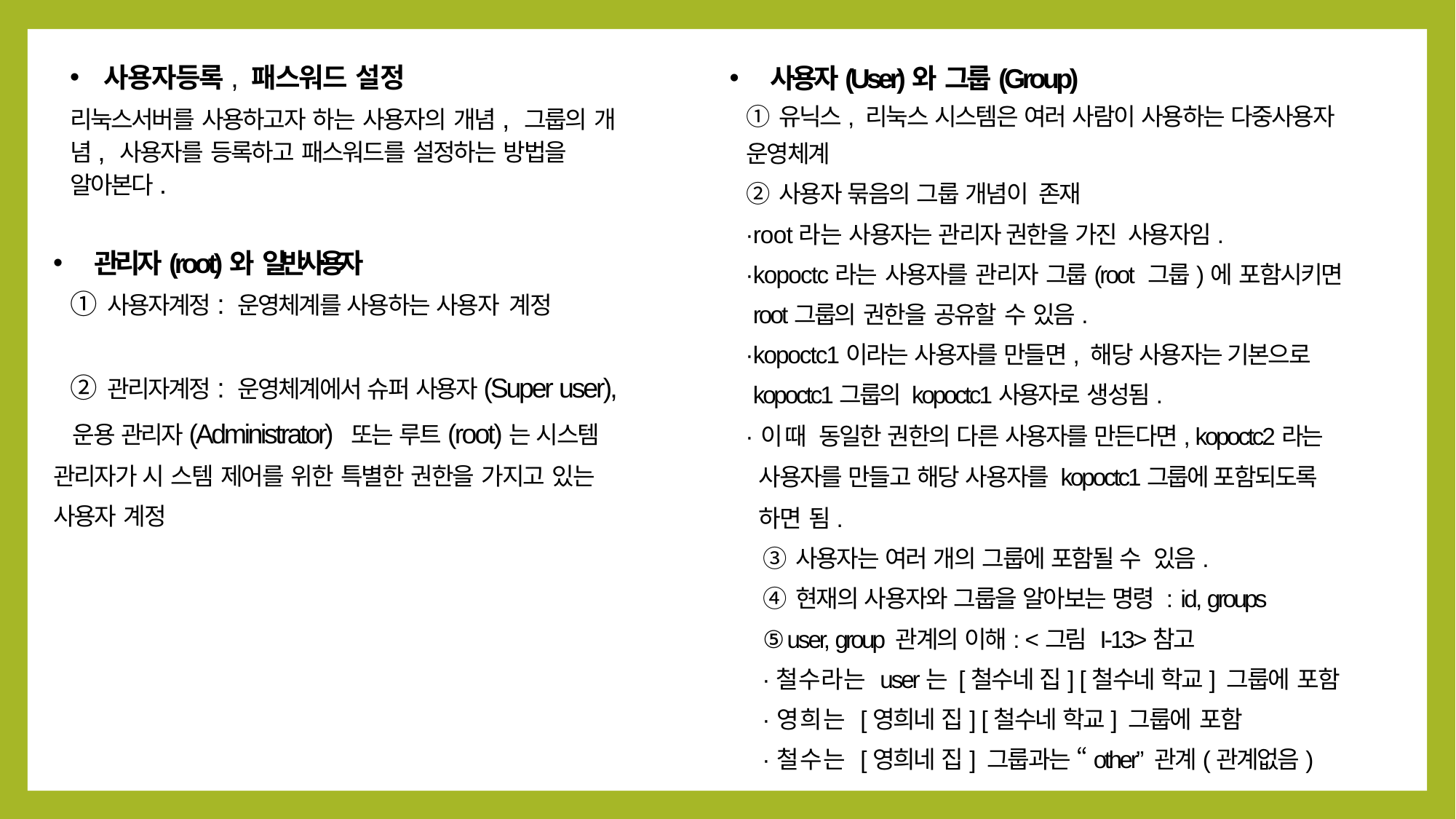

사용자등록, 패스워드 설정
리눅스서버를 사용하고자 하는 사용자의 개념, 그룹의 개념, 사용자를 등록하고 패스워드를 설정하는 방법을 알아본다.

관리자(root)와 일반사용자
① 사용자계정: 운영체계를 사용하는 사용자 계정

② 관리자계정: 운영체계에서 슈퍼 사용자(Super user),      운용 관리자(Administrator)  또는 루트(root)는 시스템    관리자가 시 스템 제어를 위한 특별한 권한을 가지고 있는 사용자 계정
사용자(User)와 그룹(Group)
① 유닉스, 리눅스 시스템은 여러 사람이 사용하는 다중사용자
운영체계
② 사용자 묶음의 그룹 개념이 존재
∙root라는 사용자는 관리자 권한을 가진 사용자임.
∙kopoctc라는 사용자를 관리자 그룹(root 그룹)에 포함시키면
 root그룹의 권한을 공유할 수 있음.
∙kopoctc1이라는 사용자를 만들면, 해당 사용자는 기본으로
 kopoctc1그룹의 kopoctc1사용자로 생성됨.
∙이때 동일한 권한의 다른 사용자를 만든다면, kopoctc2라는
 사용자를 만들고 해당 사용자를 kopoctc1그룹에 포함되도록
 하면 됨.
③ 사용자는 여러 개의 그룹에 포함될 수 있음.
④ 현재의 사용자와 그룹을 알아보는 명령 : id, groups
⑤ user, group 관계의 이해: <그림 I-13>참고
∙철수라는 user는 [철수네 집] [철수네 학교] 그룹에 포함
∙영희는 [영희네 집] [철수네 학교] 그룹에 포함
∙철수는 [영희네 집] 그룹과는 “other” 관계(관계없음)